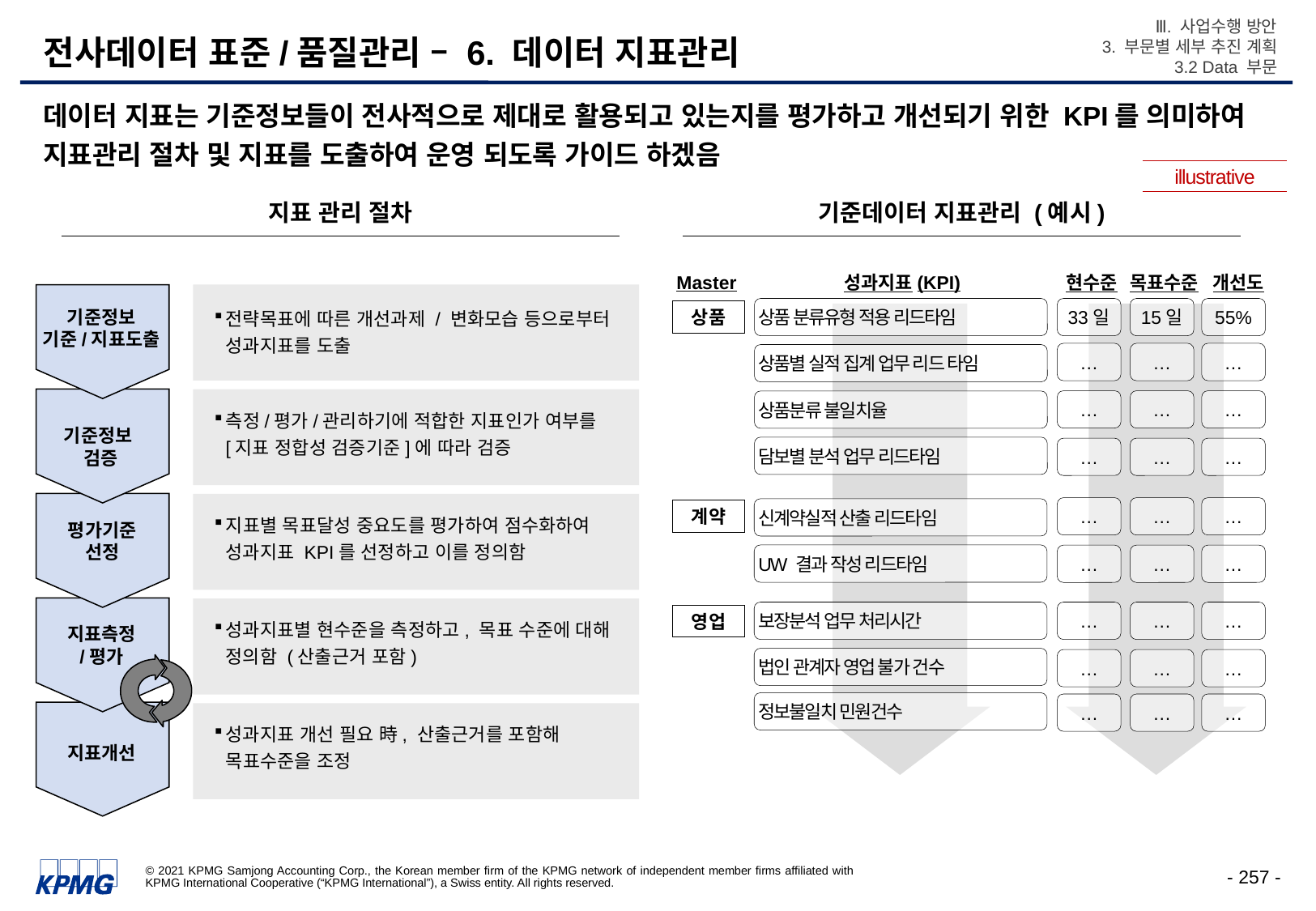

Ⅲ. 사업수행 방안
3. 부문별 세부 추진 계획
3.2 Data 부문
# 전사데이터 표준/품질관리 – 6. 데이터 지표관리
데이터 지표는 기준정보들이 전사적으로 제대로 활용되고 있는지를 평가하고 개선되기 위한 KPI를 의미하여  지표관리 절차 및 지표를 도출하여 운영 되도록 가이드 하겠음
illustrative
지표 관리 절차
기준데이터 지표관리 (예시)
Master
성과지표(KPI)
현수준
목표수준
개선도

전략목표에 따른 개선과제 / 변화모습 등으로부터 성과지표를 도출
상품 분류유형 적용 리드타임
33일
15일
55%
기준정보
기준/지표도출
상품

…
…
…
상품별 실적 집계 업무 리드 타임

…
…
…
상품분류 불일치율
측정/평가/관리하기에 적합한 지표인가 여부를 [지표 정합성 검증기준]에 따라 검증
기준정보
검증
담보별 분석 업무 리드타임
…
…
…

…
…
…
신계약실적 산출 리드타임
계약
지표별 목표달성 중요도를 평가하여 점수화하여 성과지표 KPI를 선정하고 이를 정의함
평가기준
선정
UW 결과 작성 리드타임
…
…
…

보장분석 업무 처리시간
…
…
…
영업
성과지표별 현수준을 측정하고, 목표 수준에 대해 정의함 (산출근거 포함)
지표측정
/평가
법인 관계자 영업 불가 건수
…
…
…

정보불일치 민원건수
…
…
…

성과지표 개선 필요 時, 산출근거를 포함해 목표수준을 조정
지표개선